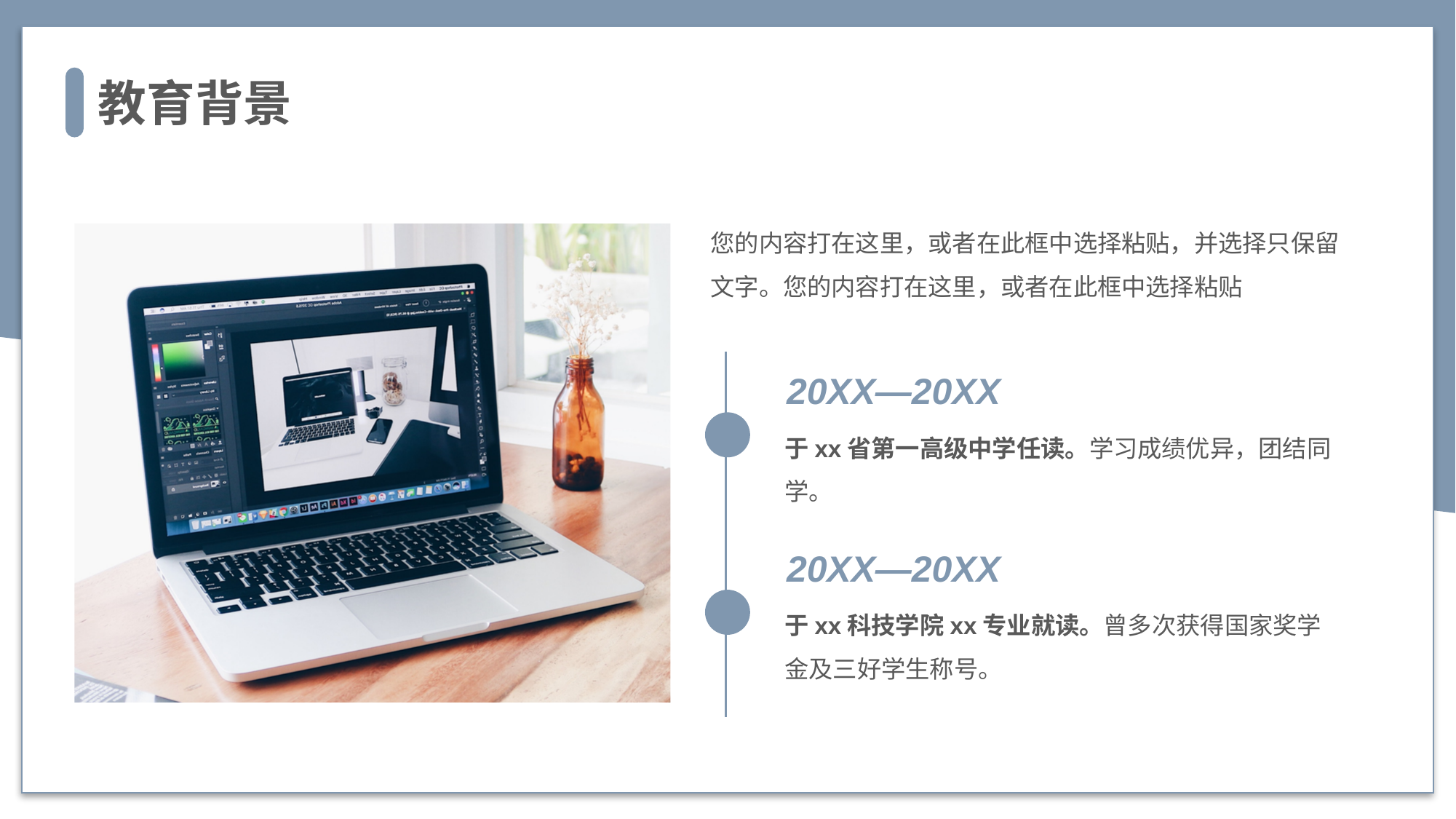

教育背景
您的内容打在这里，或者在此框中选择粘贴，并选择只保留文字。您的内容打在这里，或者在此框中选择粘贴

20XX—20XX
于xx省第一高级中学任读。学习成绩优异，团结同学。

20XX—20XX
于xx科技学院xx专业就读。曾多次获得国家奖学金及三好学生称号。